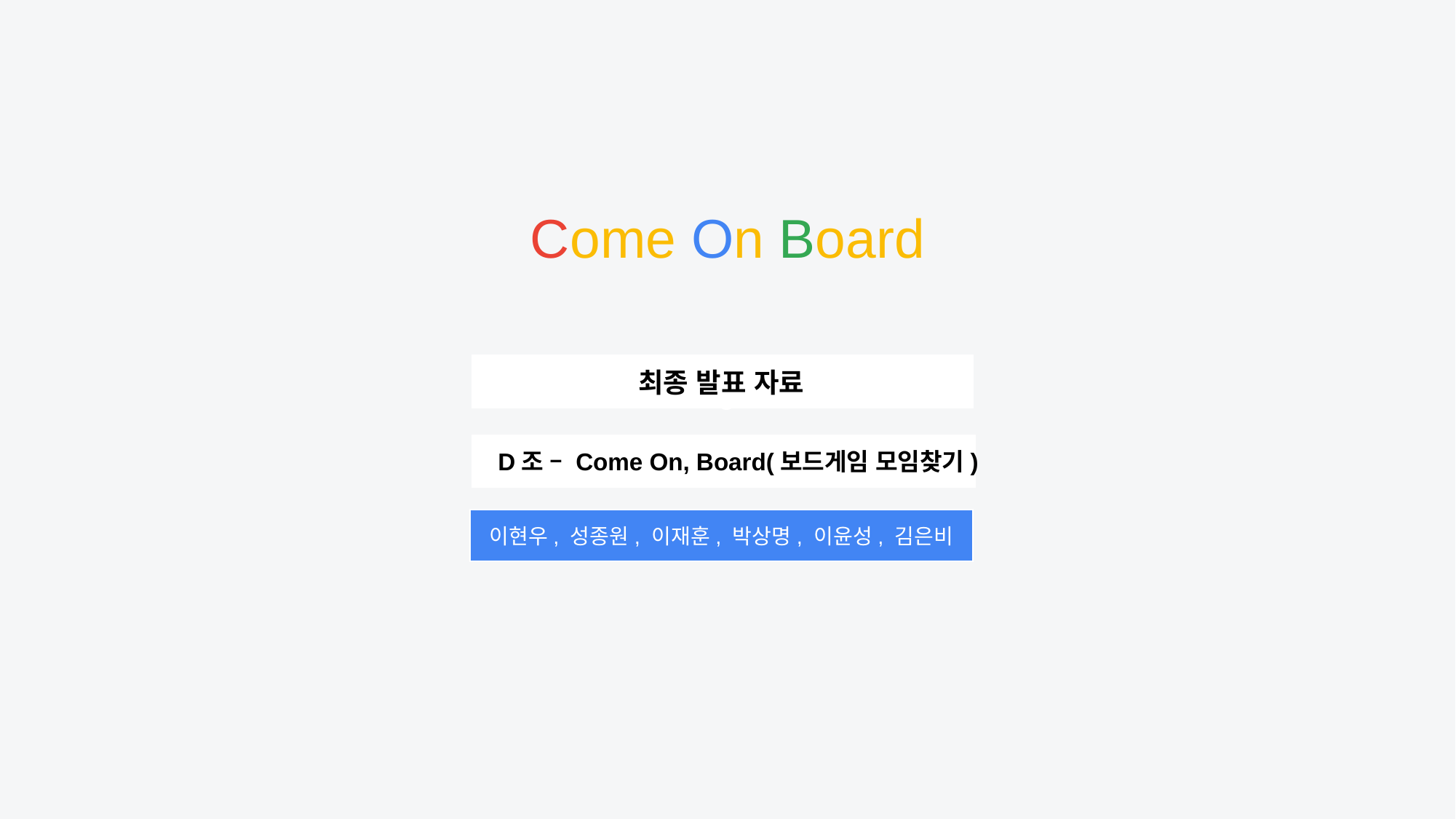

ㅇ
Come On Board

최종 발표 자료

D조 – Come On, Board(보드게임 모임찾기)

이현우, 성종원, 이재훈, 박상명, 이윤성, 김은비